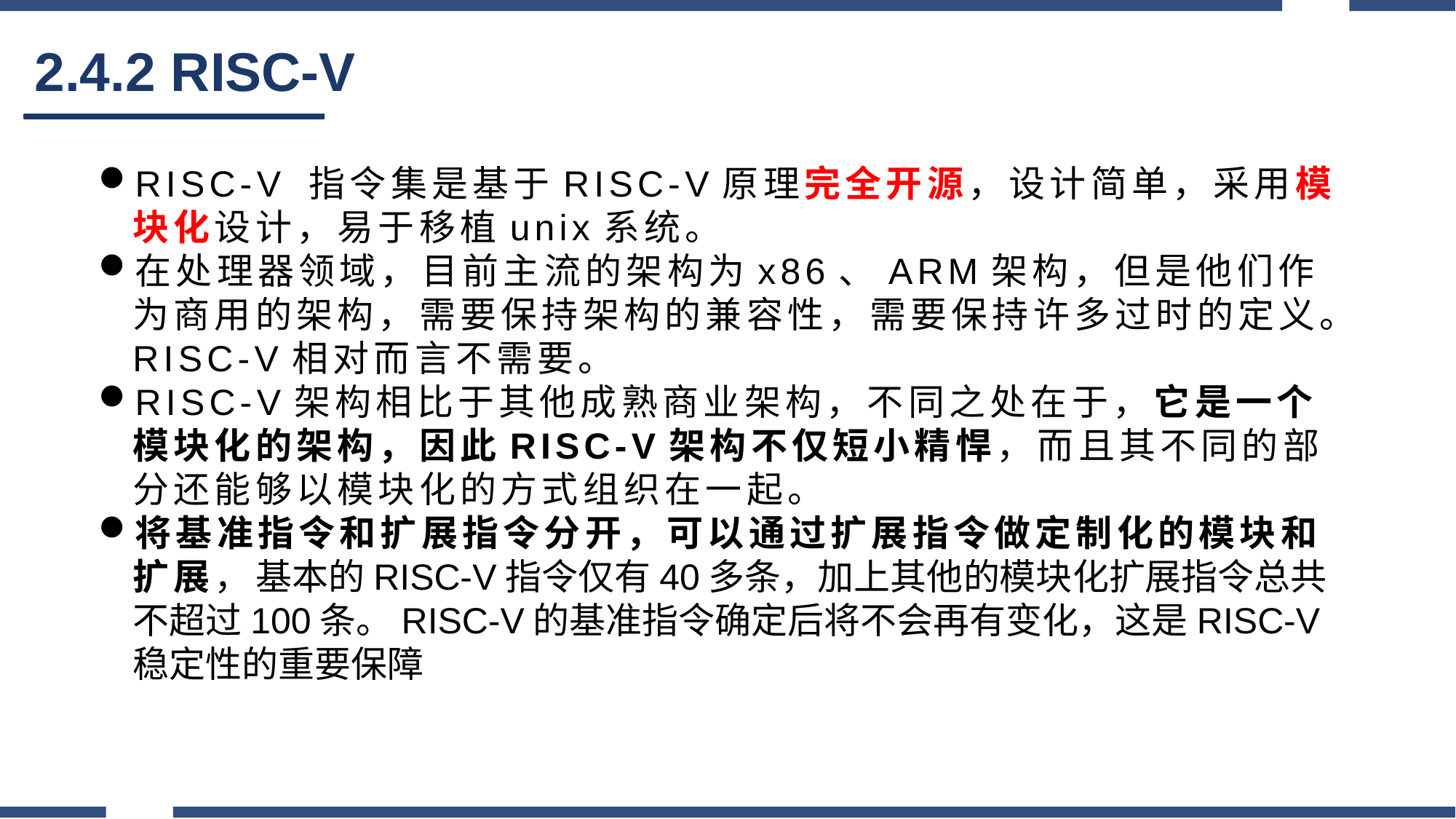

# 2.4.2 RISC-V
RISC-V 指令集是基于RISC-V原理完全开源，设计简单，采用模块化设计，易于移植unix系统。
在处理器领域，目前主流的架构为x86、ARM架构，但是他们作为商用的架构，需要保持架构的兼容性，需要保持许多过时的定义。RISC-V相对而言不需要。
RISC-V架构相比于其他成熟商业架构，不同之处在于，它是一个模块化的架构，因此RISC-V架构不仅短小精悍，而且其不同的部分还能够以模块化的方式组织在一起。
将基准指令和扩展指令分开，可以通过扩展指令做定制化的模块和扩展，基本的RISC-V指令仅有40多条，加上其他的模块化扩展指令总共不超过100条。RISC-V的基准指令确定后将不会再有变化，这是RISC-V稳定性的重要保障